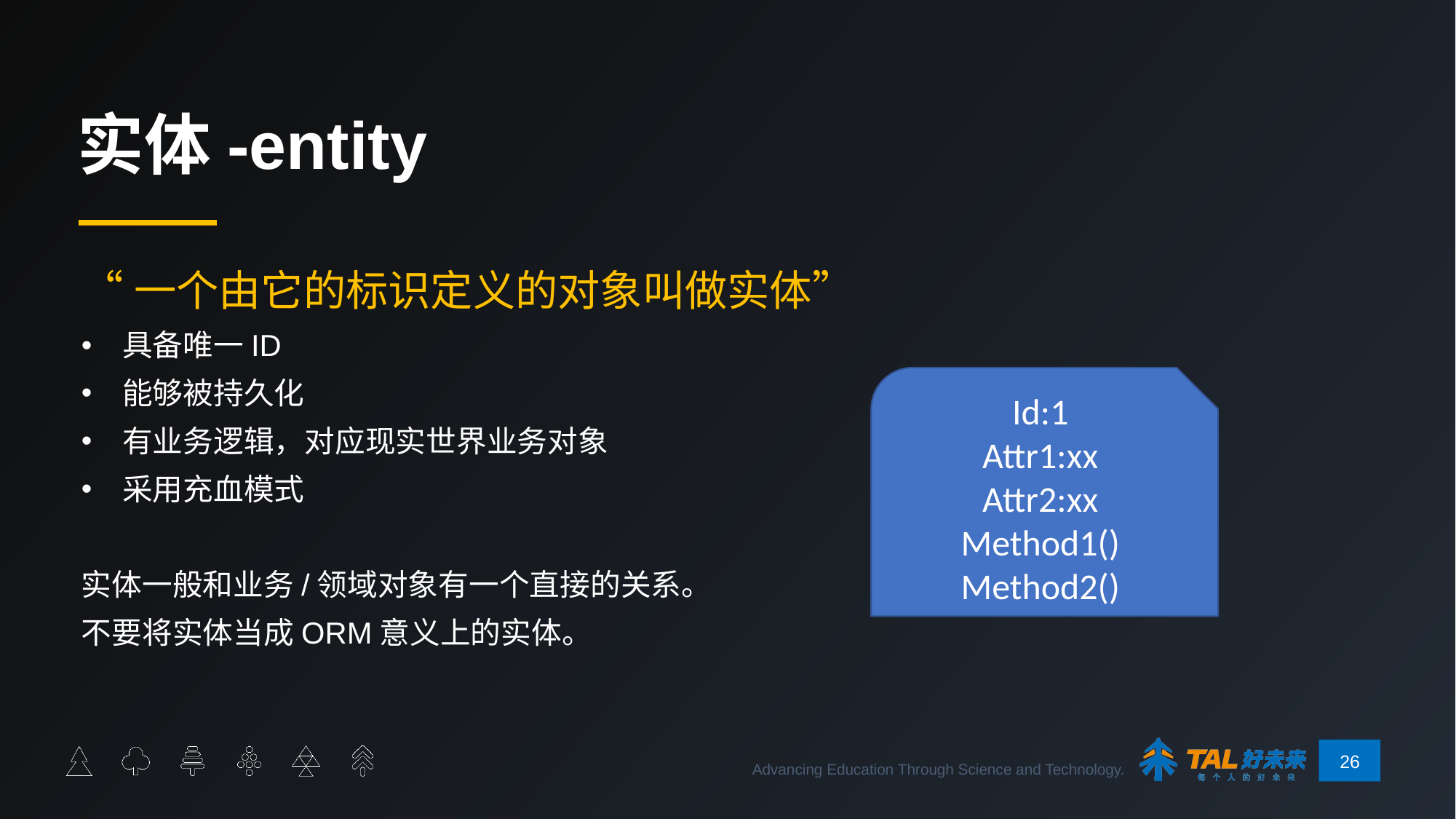

# 实体-entity

“一个由它的标识定义的对象叫做实体”
具备唯一ID
能够被持久化
有业务逻辑，对应现实世界业务对象
采用充血模式

实体一般和业务/领域对象有一个直接的关系。
不要将实体当成ORM意义上的实体。
Id:1
Attr1:xx
Attr2:xx
Method1()
Method2()
26